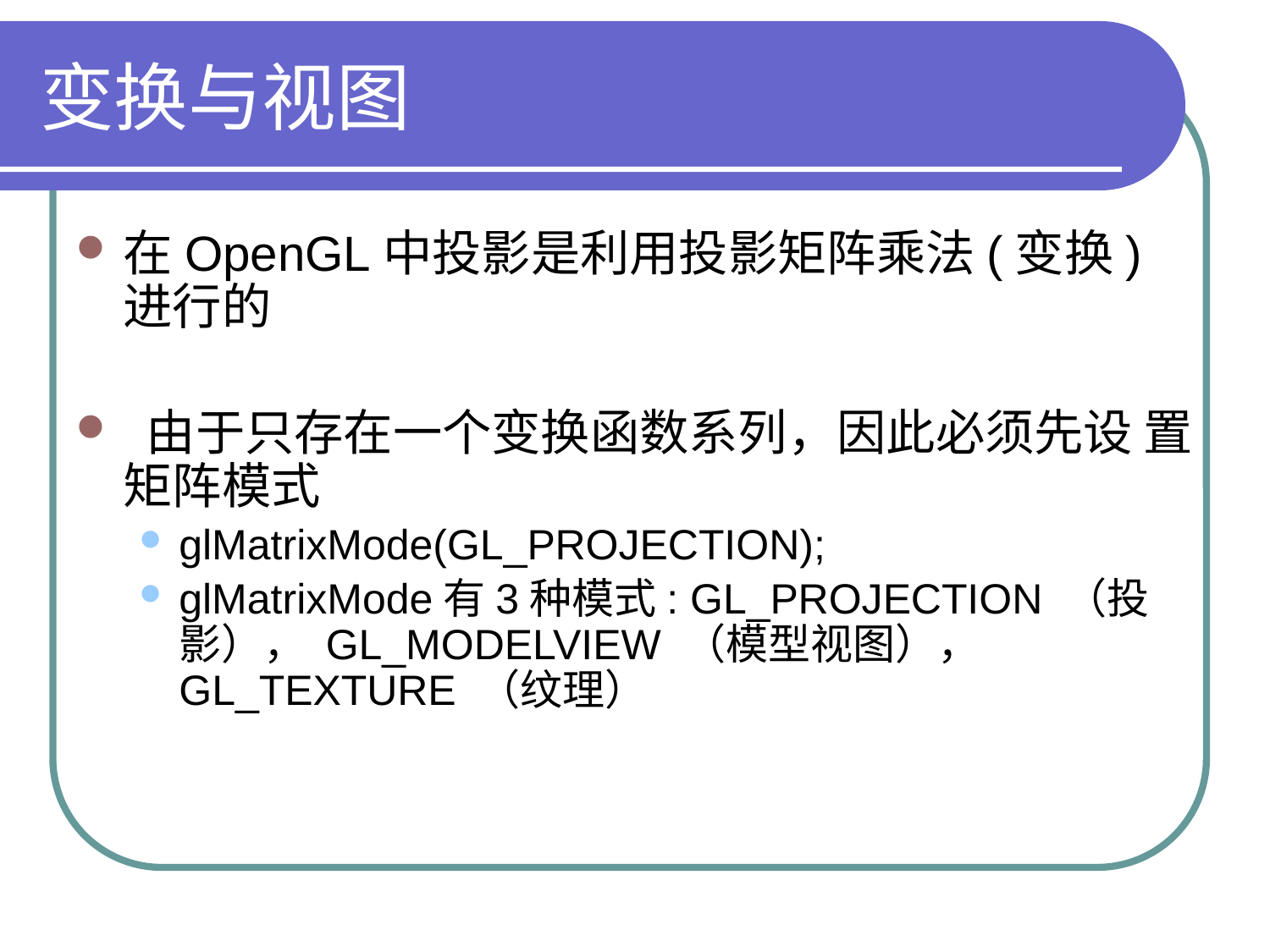

# 变换与视图
在OpenGL中投影是利用投影矩阵乘法(变换)进行的

 由于只存在一个变换函数系列，因此必须先设 置矩阵模式
glMatrixMode(GL_PROJECTION);
glMatrixMode有3种模式: GL_PROJECTION （投影）， GL_MODELVIEW （模型视图）， GL_TEXTURE （纹理）